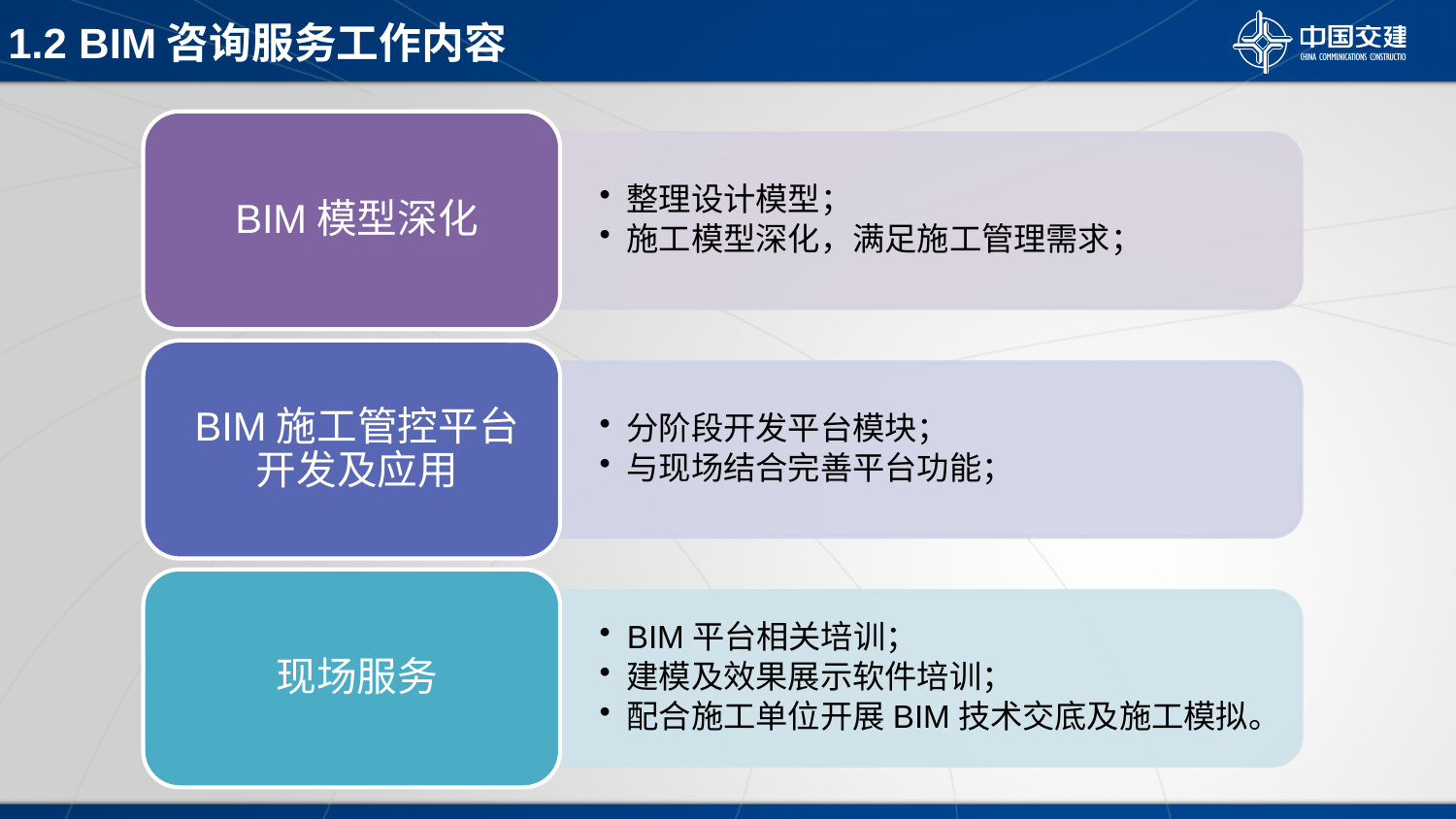

1.2 BIM咨询服务工作内容
整理设计模型；
施工模型深化，满足施工管理需求；
BIM模型深化
分阶段开发平台模块；
与现场结合完善平台功能；
BIM施工管控平台开发及应用
BIM平台相关培训；
建模及效果展示软件培训；
配合施工单位开展BIM技术交底及施工模拟。
现场服务